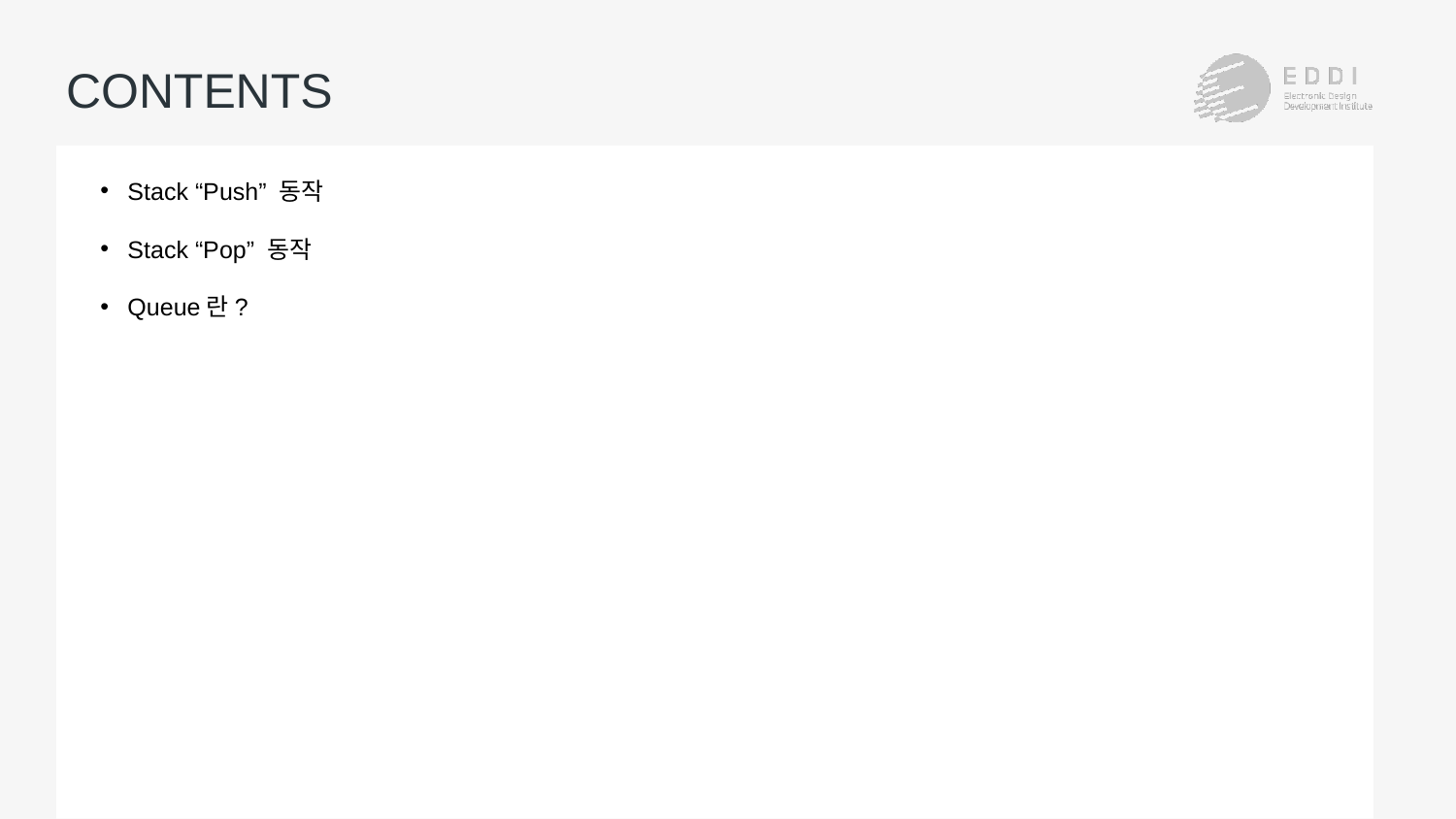

# CONTENTS
Stack “Push” 동작

Stack “Pop” 동작

Queue란?